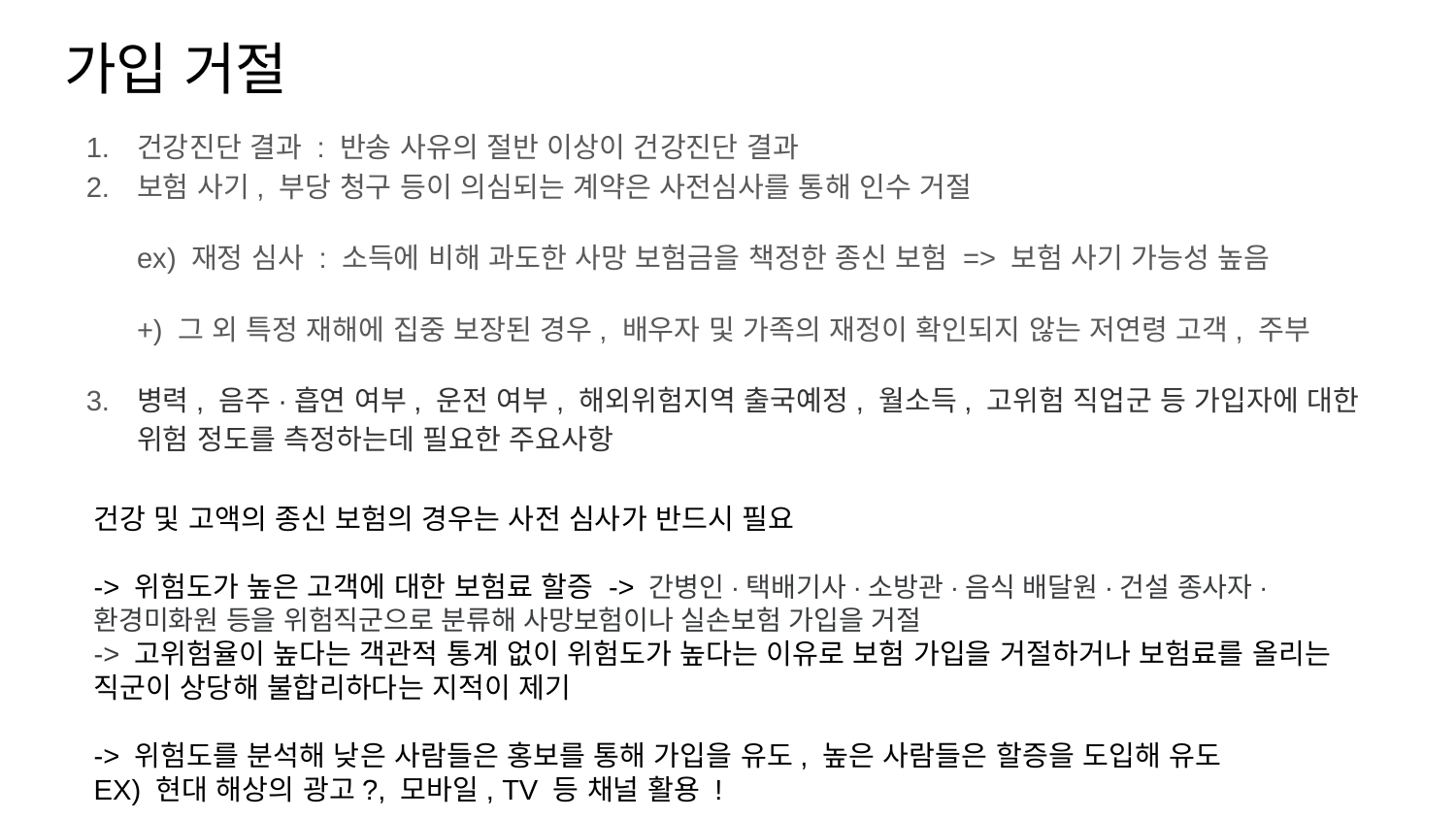

# 가입 거절
건강진단 결과 : 반송 사유의 절반 이상이 건강진단 결과
보험 사기, 부당 청구 등이 의심되는 계약은 사전심사를 통해 인수 거절
ex) 재정 심사 : 소득에 비해 과도한 사망 보험금을 책정한 종신 보험 => 보험 사기 가능성 높음
+) 그 외 특정 재해에 집중 보장된 경우, 배우자 및 가족의 재정이 확인되지 않는 저연령 고객, 주부
병력, 음주·흡연 여부, 운전 여부, 해외위험지역 출국예정, 월소득, 고위험 직업군 등 가입자에 대한 위험 정도를 측정하는데 필요한 주요사항
건강 및 고액의 종신 보험의 경우는 사전 심사가 반드시 필요

-> 위험도가 높은 고객에 대한 보험료 할증 -> 간병인·택배기사·소방관·음식 배달원·건설 종사자·환경미화원 등을 위험직군으로 분류해 사망보험이나 실손보험 가입을 거절
-> 고위험율이 높다는 객관적 통계 없이 위험도가 높다는 이유로 보험 가입을 거절하거나 보험료를 올리는 직군이 상당해 불합리하다는 지적이 제기

-> 위험도를 분석해 낮은 사람들은 홍보를 통해 가입을 유도, 높은 사람들은 할증을 도입해 유도
EX) 현대 해상의 광고?, 모바일, TV 등 채널 활용 !